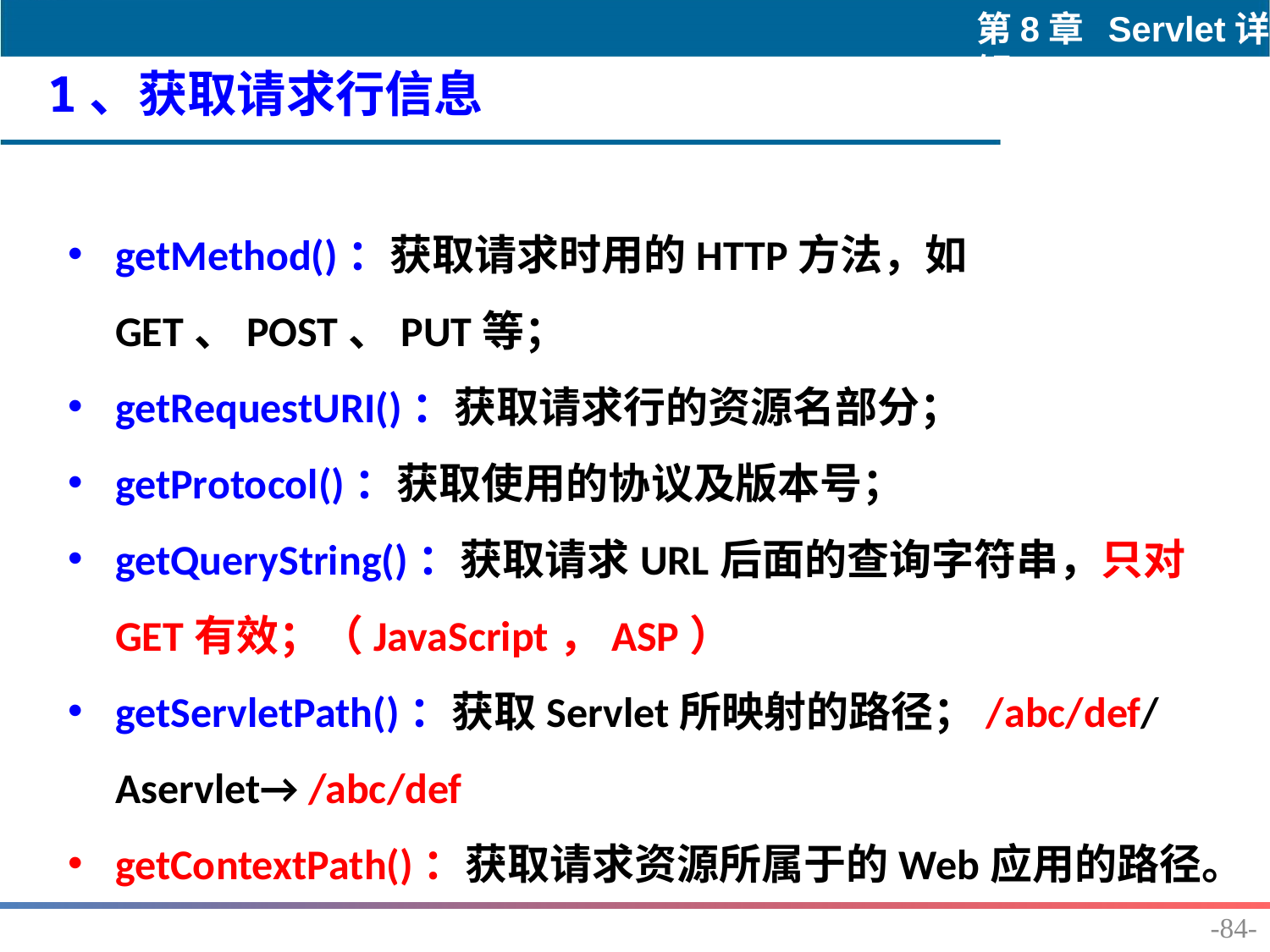

1、获取请求行信息
getMethod()：获取请求时用的HTTP方法，如GET、POST、PUT等；
getRequestURI()：获取请求行的资源名部分；
getProtocol()：获取使用的协议及版本号；
getQueryString()：获取请求URL后面的查询字符串，只对GET有效；（JavaScript，ASP）
getServletPath()：获取Servlet所映射的路径；/abc/def/Aservlet→ /abc/def
getContextPath()：获取请求资源所属于的Web应用的路径。
-84-